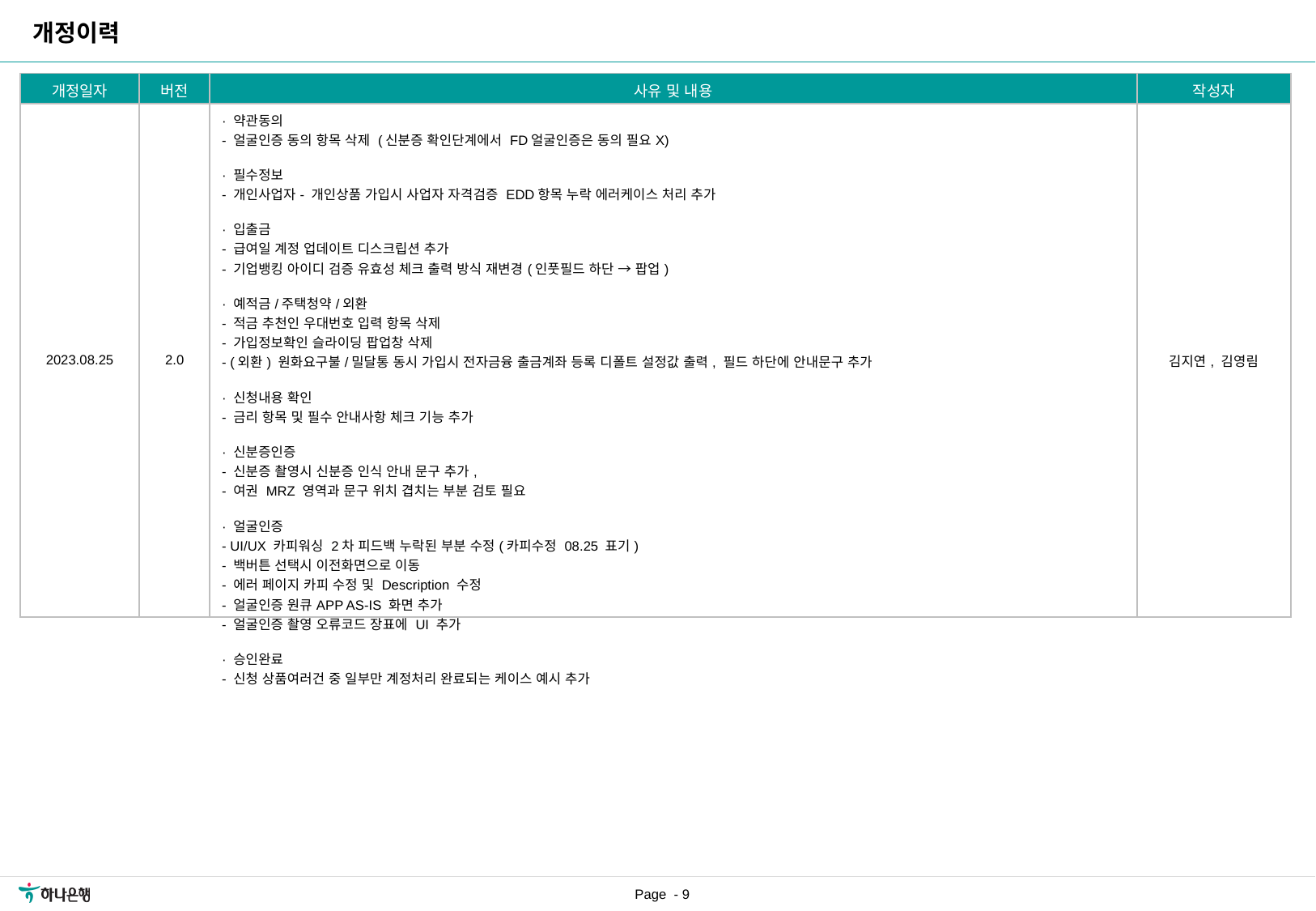

개정이력
| 개정일자 | 버전 | 사유 및 내용 | 작성자 |
| --- | --- | --- | --- |
| 2023.08.25 | 2.0 | · 약관동의 - 얼굴인증 동의 항목 삭제 (신분증 확인단계에서 FD얼굴인증은 동의 필요X) · 필수정보 - 개인사업자- 개인상품 가입시 사업자 자격검증 EDD항목 누락 에러케이스 처리 추가 · 입출금 - 급여일 계정 업데이트 디스크립션 추가 - 기업뱅킹 아이디 검증 유효성 체크 출력 방식 재변경(인풋필드 하단 → 팝업) · 예적금/주택청약/외환 - 적금 추천인 우대번호 입력 항목 삭제 - 가입정보확인 슬라이딩 팝업창 삭제 - (외환) 원화요구불/밀달통 동시 가입시 전자금융 출금계좌 등록 디폴트 설정값 출력, 필드 하단에 안내문구 추가 · 신청내용 확인 - 금리 항목 및 필수 안내사항 체크 기능 추가 · 신분증인증 - 신분증 촬영시 신분증 인식 안내 문구 추가, - 여권 MRZ 영역과 문구 위치 겹치는 부분 검토 필요 · 얼굴인증 - UI/UX 카피워싱 2차 피드백 누락된 부분 수정(카피수정 08.25 표기) - 백버튼 선택시 이전화면으로 이동 - 에러 페이지 카피 수정 및 Description 수정 - 얼굴인증 원큐APP AS-IS 화면 추가 - 얼굴인증 촬영 오류코드 장표에 UI 추가 · 승인완료 - 신청 상품여러건 중 일부만 계정처리 완료되는 케이스 예시 추가 | 김지연, 김영림 |